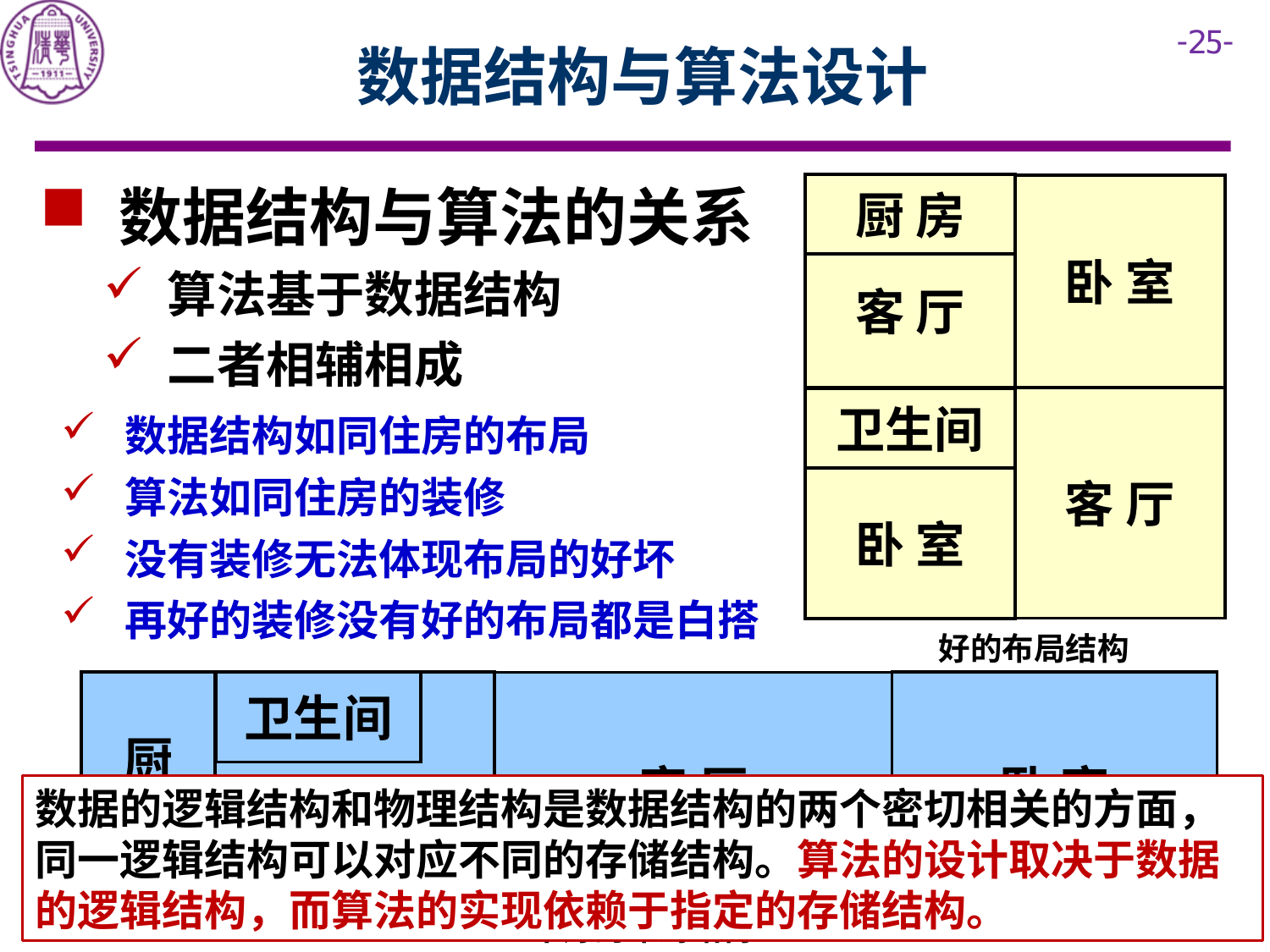

# 数据结构与算法设计
 数据结构与算法的关系
算法基于数据结构
二者相辅相成
厨 房

客 厅
卧 室
客 厅
卫生间
数据结构如同住房的布局
算法如同住房的装修
没有装修无法体现布局的好坏
再好的装修没有好的布局都是白搭
卧 室
好的布局结构
厨 房
卧 室

卫生间
客 厅
数据的逻辑结构和物理结构是数据结构的两个密切相关的方面，同一逻辑结构可以对应不同的存储结构。算法的设计取决于数据的逻辑结构，而算法的实现依赖于指定的存储结构。
不好的布局结构